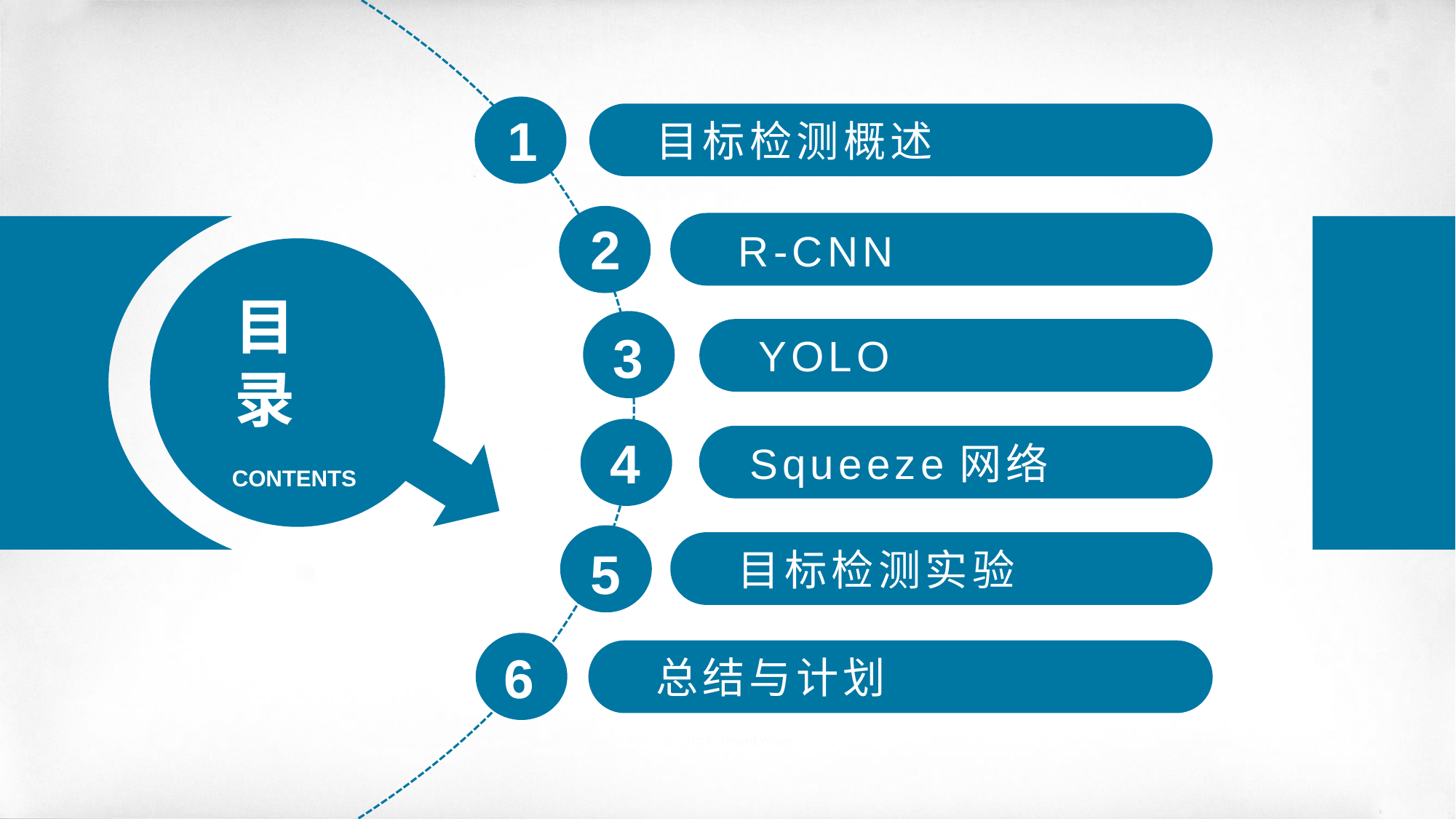

1

目标检测概述

2

R-CNN

目
录

3

YOLO

4

Squeeze网络

CONTENTS

5
目标检测实验

6

总结与计划